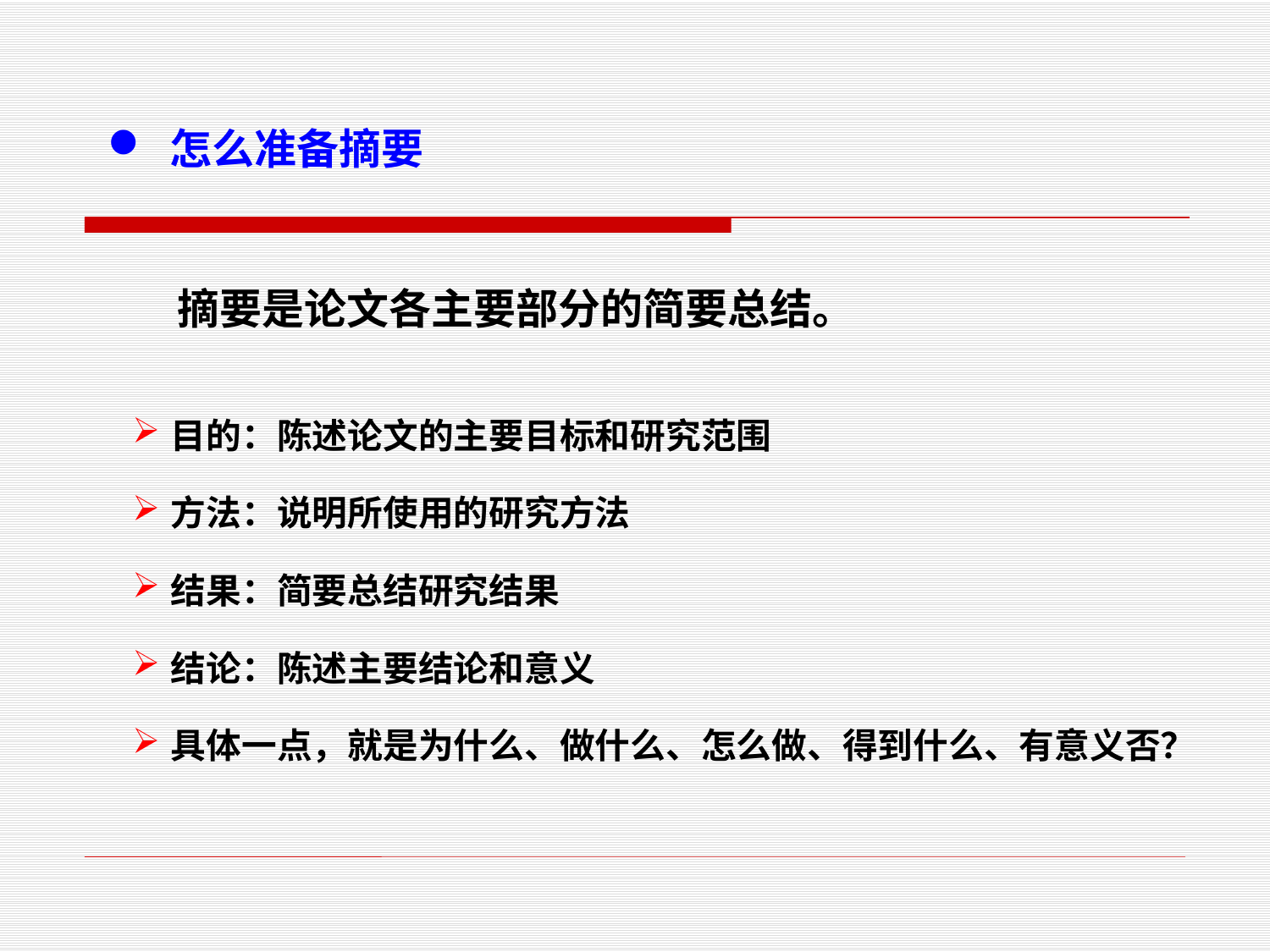

怎么准备摘要
摘要是论文各主要部分的简要总结。
目的：陈述论文的主要目标和研究范围
方法：说明所使用的研究方法
结果：简要总结研究结果
结论：陈述主要结论和意义
具体一点，就是为什么、做什么、怎么做、得到什么、有意义否？